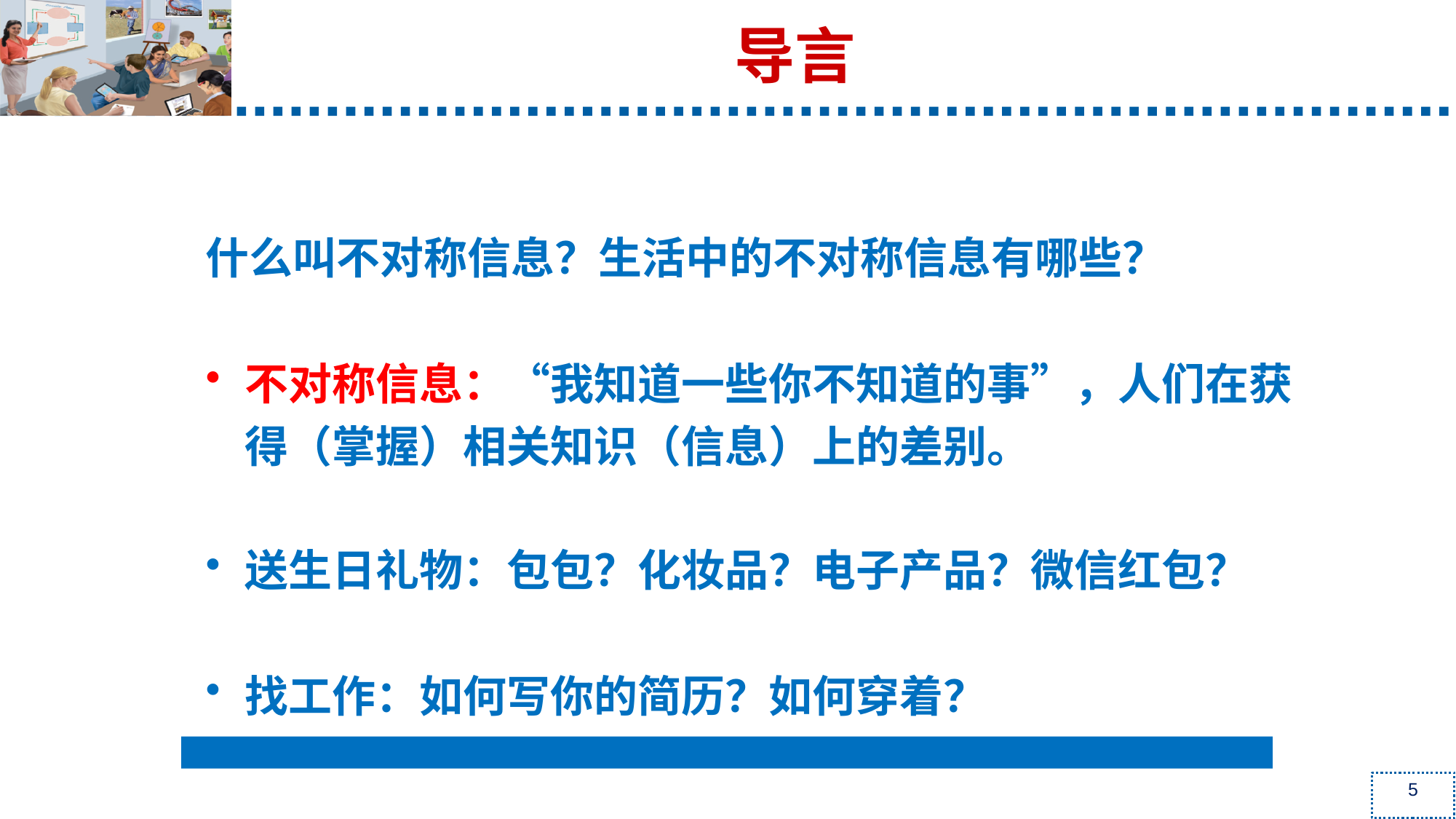

# 导言

什么叫不对称信息？生活中的不对称信息有哪些？

不对称信息：“我知道一些你不知道的事”，人们在获得（掌握）相关知识（信息）上的差别。

送生日礼物：包包？化妆品？电子产品？微信红包？

找工作：如何写你的简历？如何穿着？

5